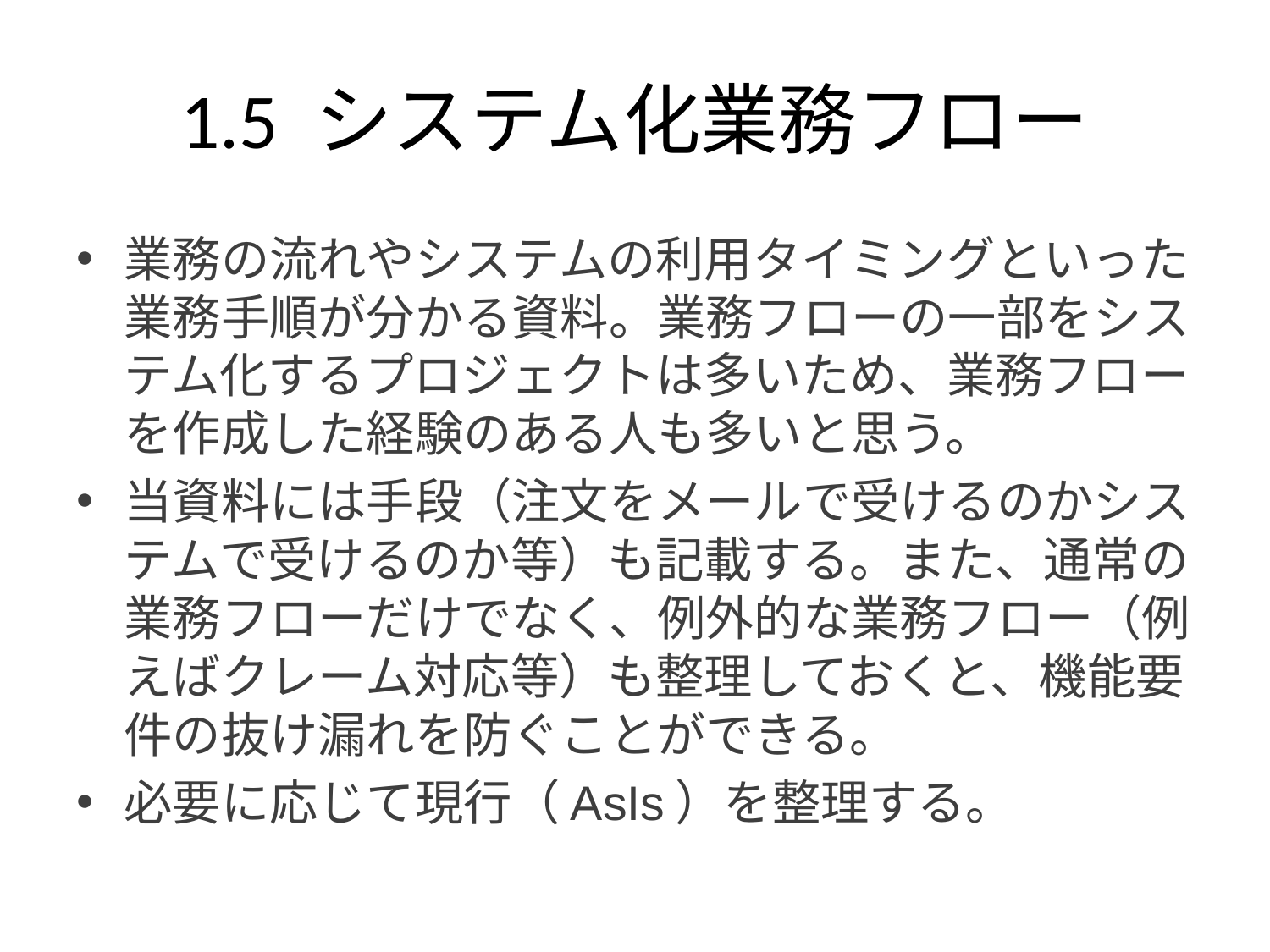

# 1.5 システム化業務フロー
業務の流れやシステムの利用タイミングといった業務手順が分かる資料。業務フローの一部をシステム化するプロジェクトは多いため、業務フローを作成した経験のある人も多いと思う。
当資料には手段（注文をメールで受けるのかシステムで受けるのか等）も記載する。また、通常の業務フローだけでなく、例外的な業務フロー（例えばクレーム対応等）も整理しておくと、機能要件の抜け漏れを防ぐことができる。
必要に応じて現行（AsIs）を整理する。